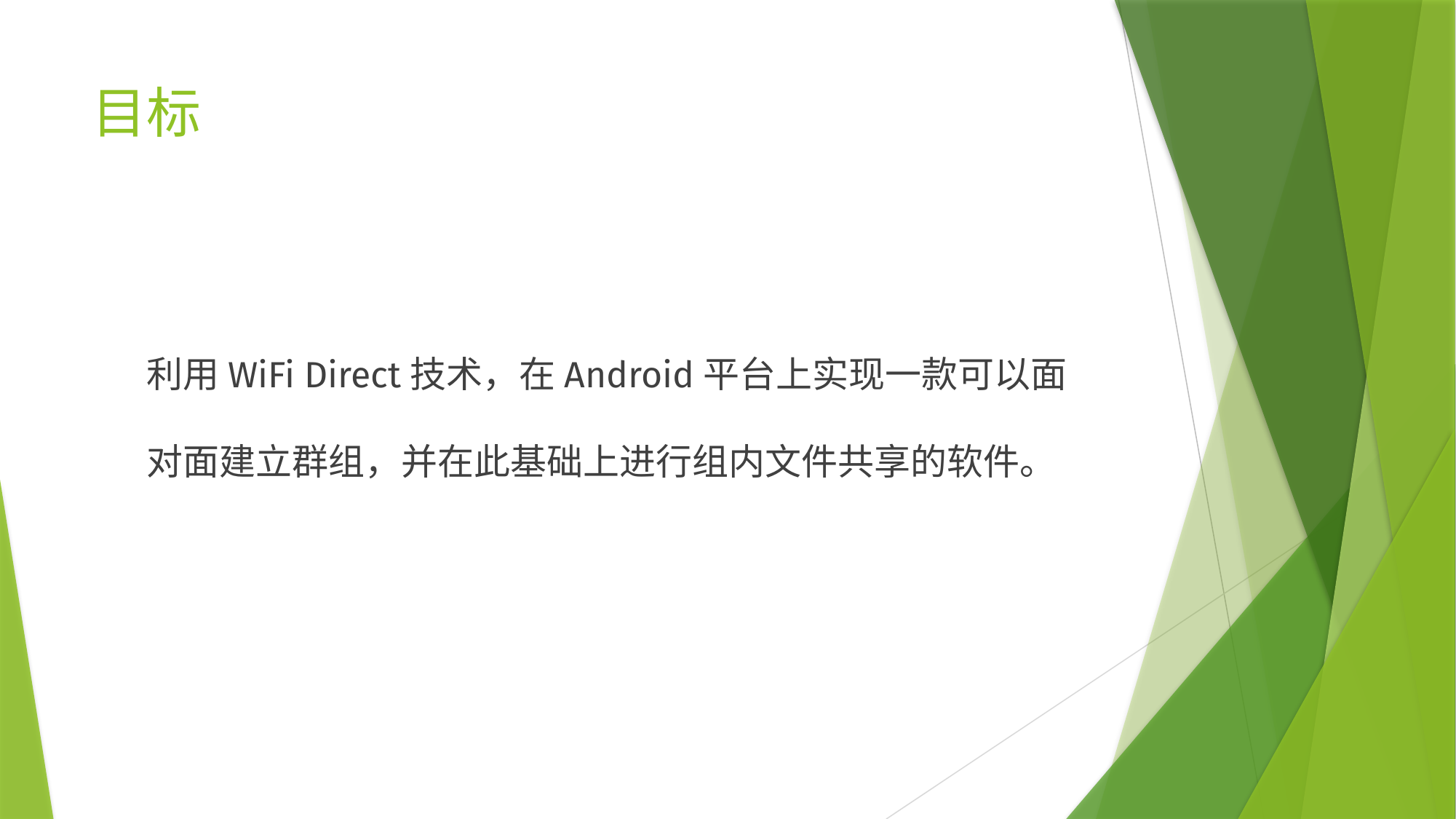

# 目标

利用WiFi Direct技术，在Android平台上实现一款可以面对面建立群组，并在此基础上进行组内文件共享的软件。